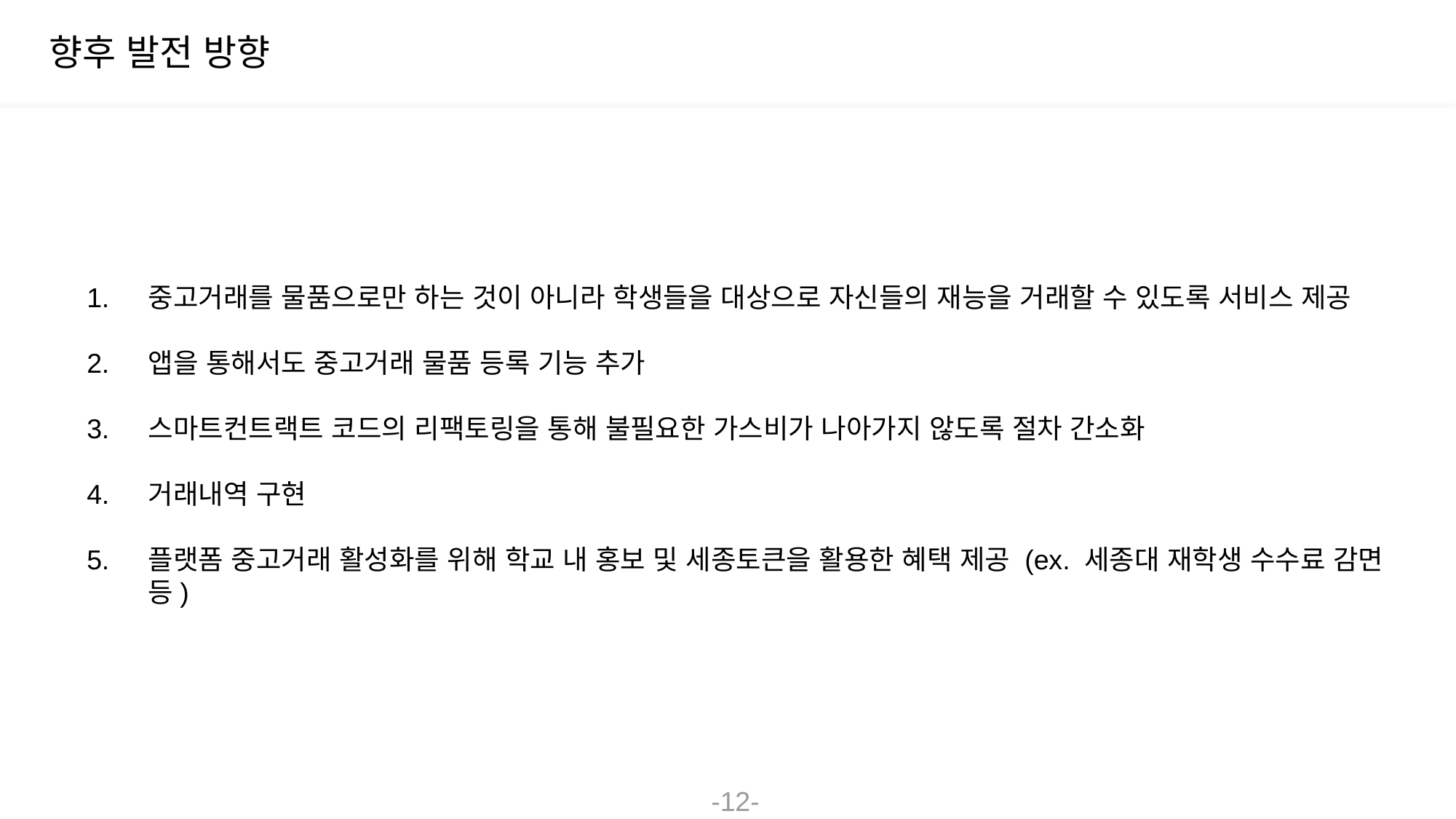

향후 발전 방향
중고거래를 물품으로만 하는 것이 아니라 학생들을 대상으로 자신들의 재능을 거래할 수 있도록 서비스 제공

앱을 통해서도 중고거래 물품 등록 기능 추가

스마트컨트랙트 코드의 리팩토링을 통해 불필요한 가스비가 나아가지 않도록 절차 간소화

거래내역 구현

플랫폼 중고거래 활성화를 위해 학교 내 홍보 및 세종토큰을 활용한 혜택 제공 (ex. 세종대 재학생 수수료 감면 등)
-12-